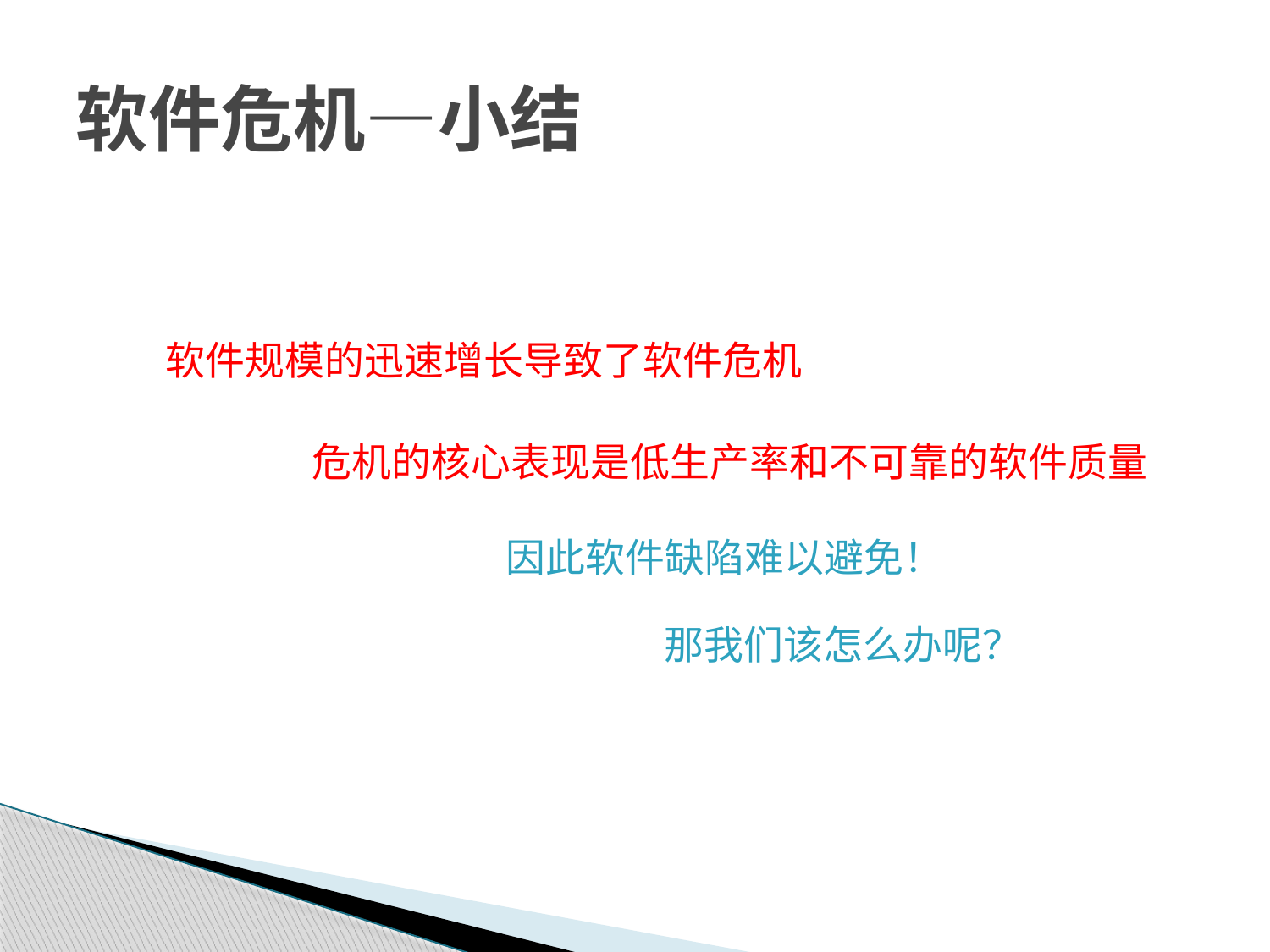

# 软件危机—小结
02
软件规模的迅速增长导致了软件危机
危机的核心表现是低生产率和不可靠的软件质量
因此软件缺陷难以避免！
那我们该怎么办呢？